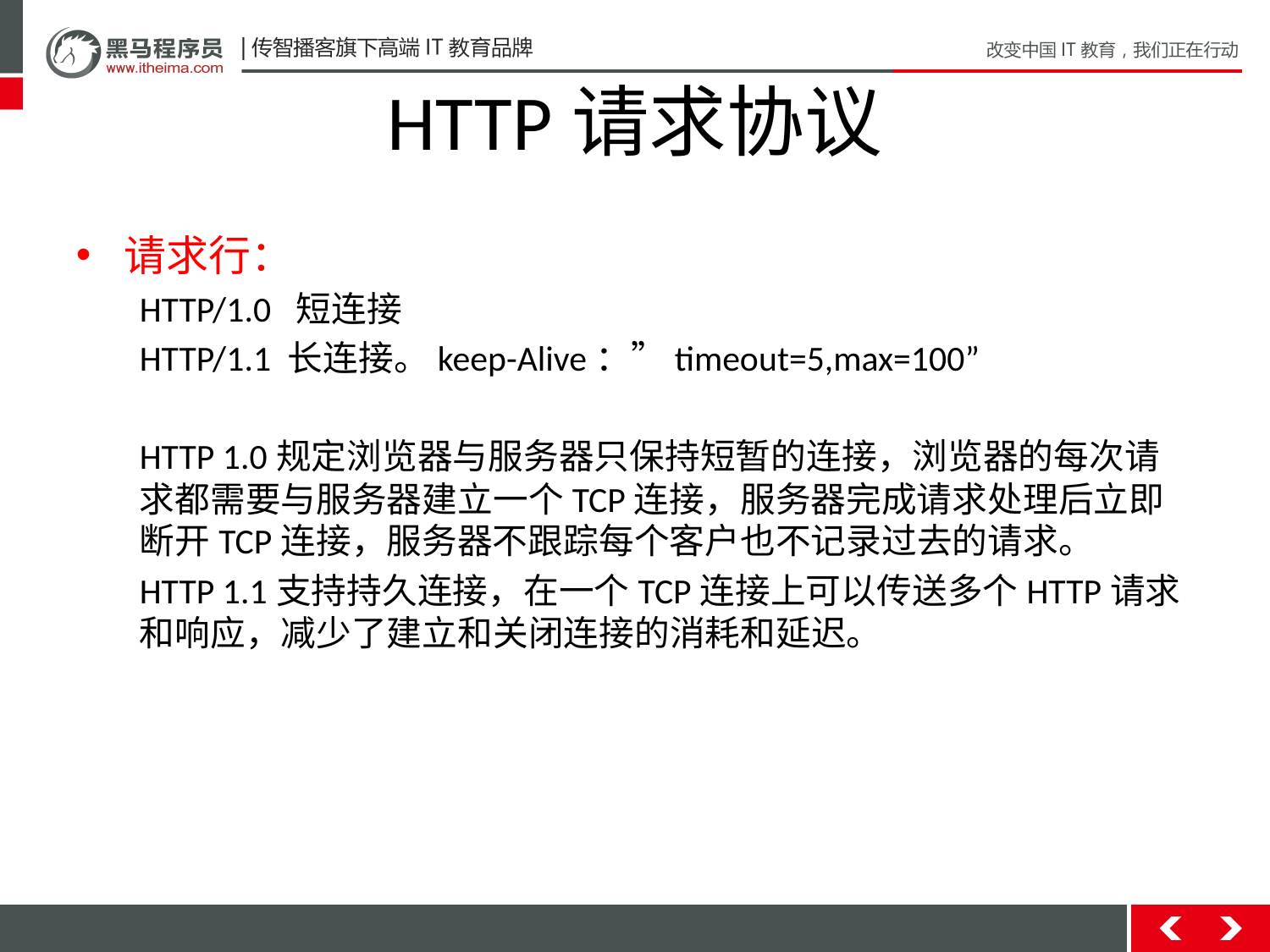

# HTTP请求协议
请求行：
HTTP/1.0  短连接
HTTP/1.1 长连接。keep-Alive：”timeout=5,max=100”

HTTP 1.0规定浏览器与服务器只保持短暂的连接，浏览器的每次请求都需要与服务器建立一个TCP连接，服务器完成请求处理后立即断开TCP连接，服务器不跟踪每个客户也不记录过去的请求。
HTTP 1.1支持持久连接，在一个TCP连接上可以传送多个HTTP请求和响应，减少了建立和关闭连接的消耗和延迟。